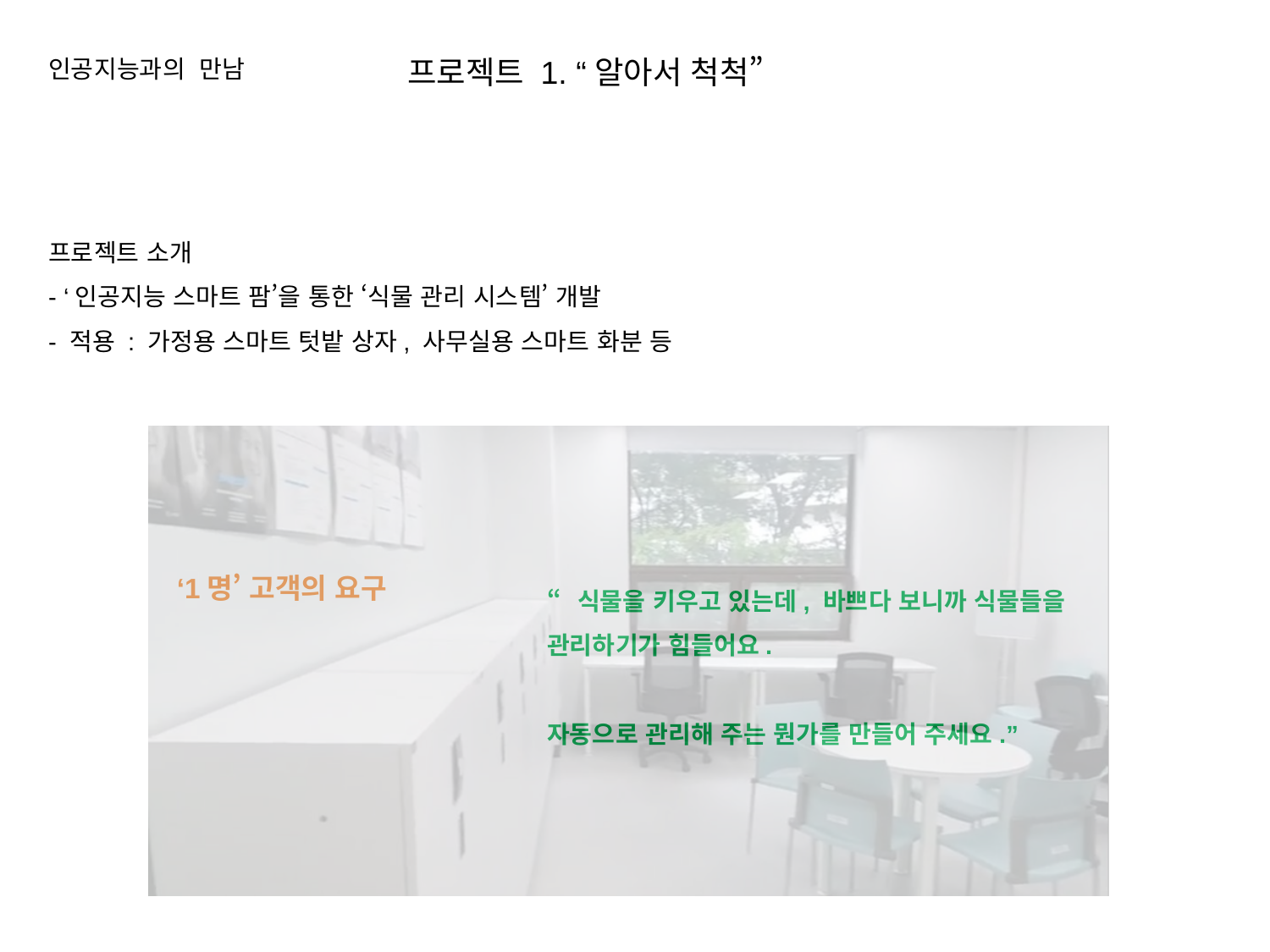

프로젝트 1. “알아서 척척”
인공지능과의  만남
프로젝트 소개
- ‘인공지능 스마트 팜’을 통한 ‘식물 관리 시스템’ 개발
- 적용 : 가정용 스마트 텃밭 상자, 사무실용 스마트 화분 등

‘1명’ 고객의 요구
“식물을 키우고 있는데, 바쁘다 보니까 식물들을
관리하기가 힘들어요.

자동으로 관리해 주는 뭔가를 만들어 주세요.”